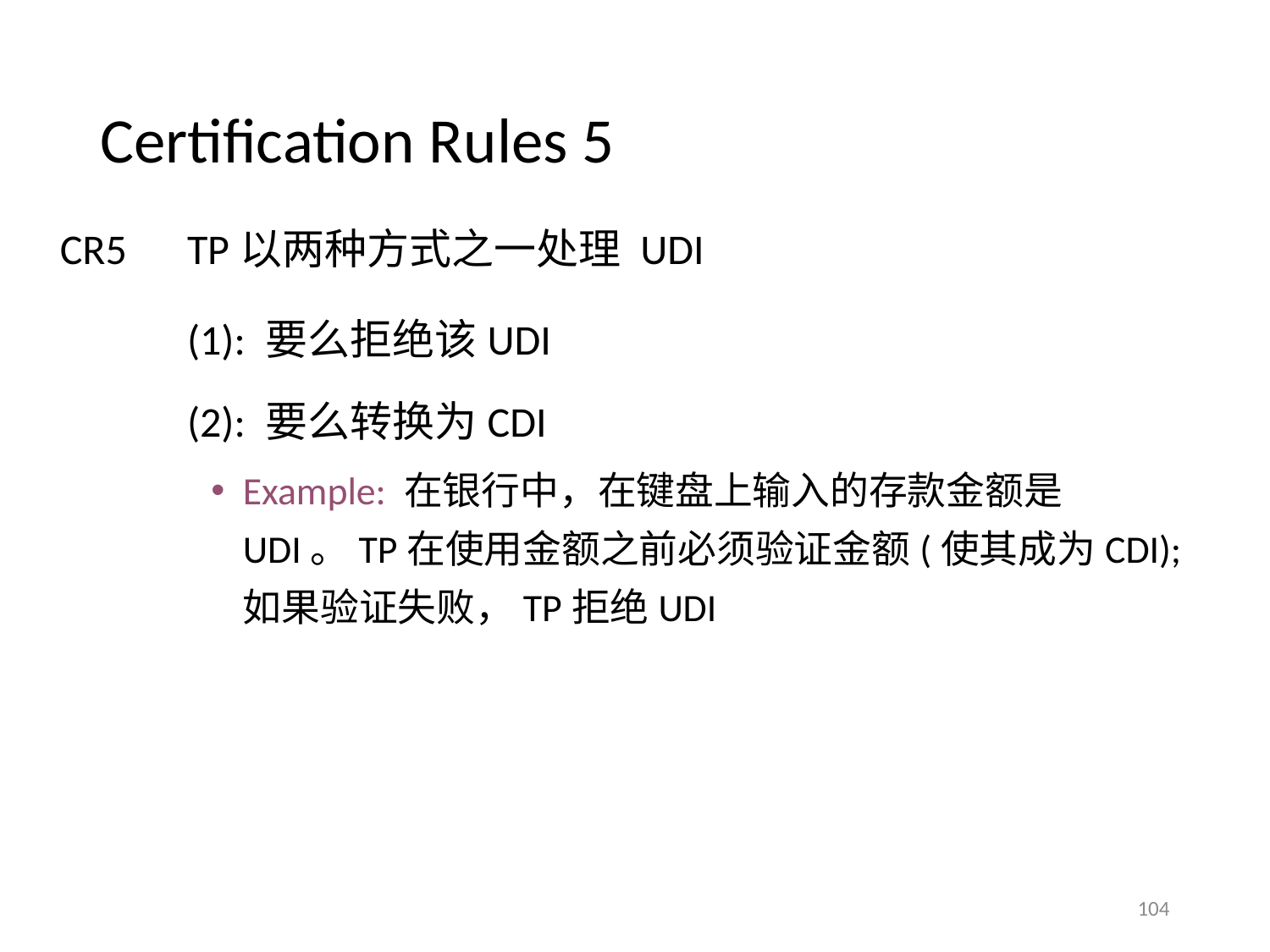

# Certification Rules 5
CR5	TP以两种方式之一处理 UDI
	(1): 要么拒绝该UDI
	(2): 要么转换为CDI
Example: 在银行中，在键盘上输入的存款金额是UDI。TP在使用金额之前必须验证金额(使其成为CDI);如果验证失败，TP拒绝UDI
104